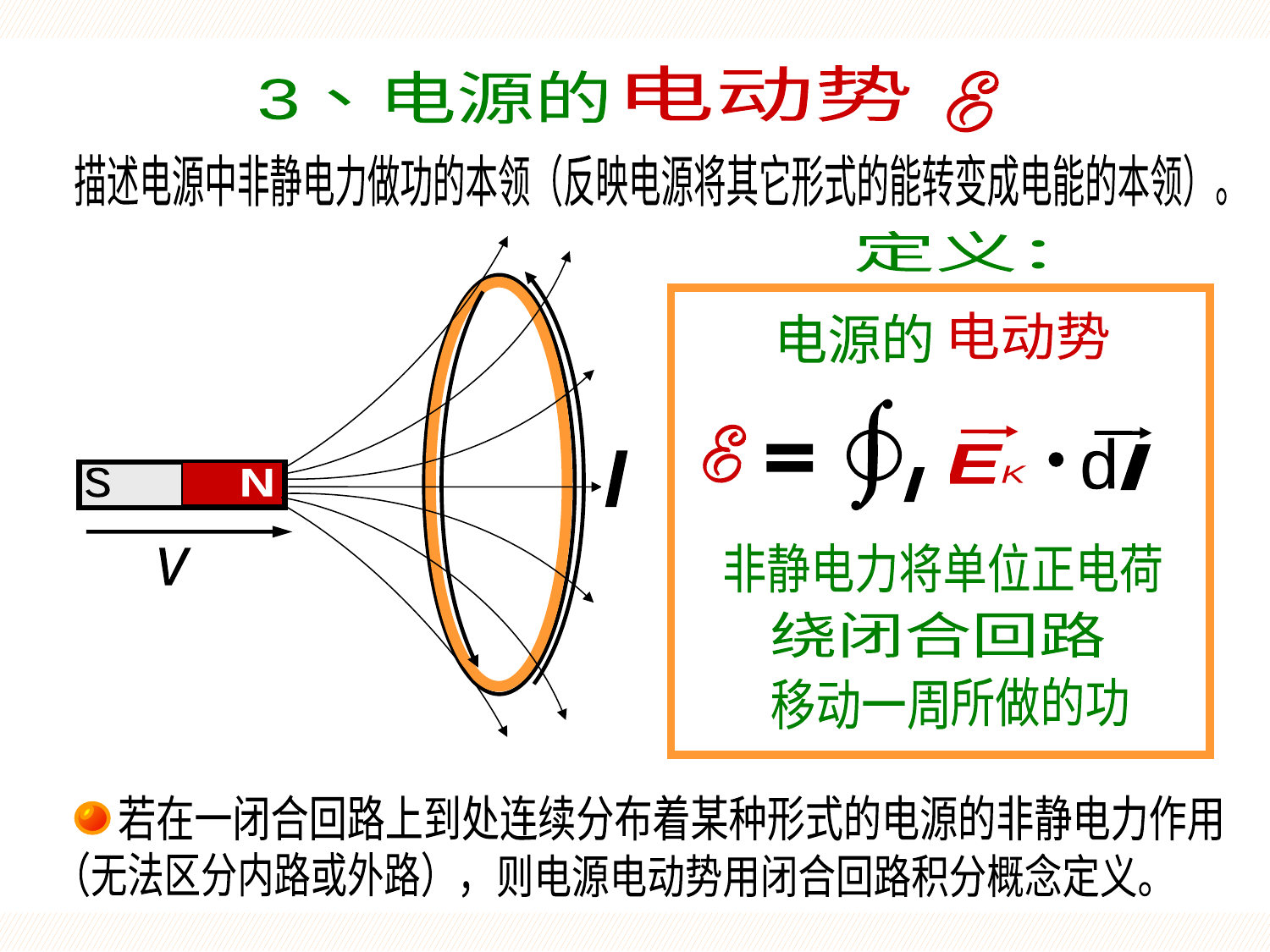

电动势
3、电源的电    动势

描述电源中非静电力做功的本领（反映电源将其它形式的能转变成电能的本领）。
定义：

电动势
电源的
A
(
)

E
K

d
l

内路

(
)
B

非静电力将单位正电荷
从负极经电源内部
移到正极所做的功
A
B

F
K
q

+

+

F
K

E
K

q
电 源
光电池（光电效应）
化学电池（化学作用）

发电机（磁场对运动电荷的作用）
等

几种化学电池的电动势

电动势（伏）
名 称

蓄电池
铁镍
1.1   1.4
~

镍镉
蓄电池
1.2

镍氢化物可充干电池
1.2

锌银
蓄电池
1.5

干电池
锌锰
1.5   1.6
~

蓄电池
铅
1.9    2.0
~

锂锰电池
3.0

锂亚硫酰氯电池
3.65

电动势是标量。习惯规定经电源内由负极指向正极为正。

性质决定，与外电路无关。
电源电动势大小由电源本身

续16

s
N

v

l

l

绕闭合回路

移动一周

若在一闭合回路上到处连续分布着某种形式的电源的非静电力作用

（无法区分内路或外路），
则电源电动势用闭合回路积分概念定义。